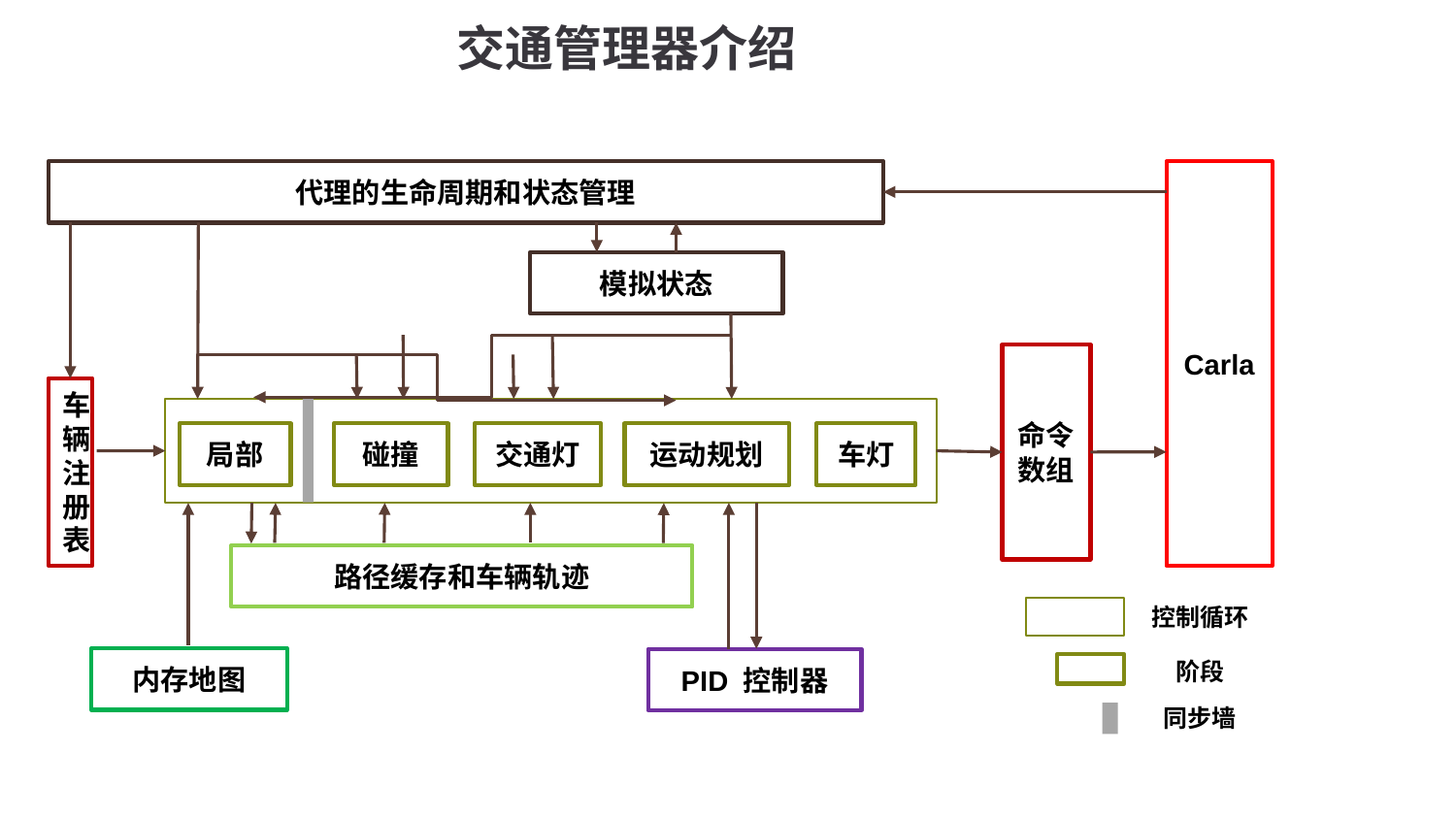

交通管理器介绍
代理的生命周期和状态管理
Carla
模拟状态
命令数组
车辆注册表

局部
交通灯
运动规划
车灯
碰撞
路径缓存和车辆轨迹

控制循环
内存地图
PID 控制器

阶段

同步墙